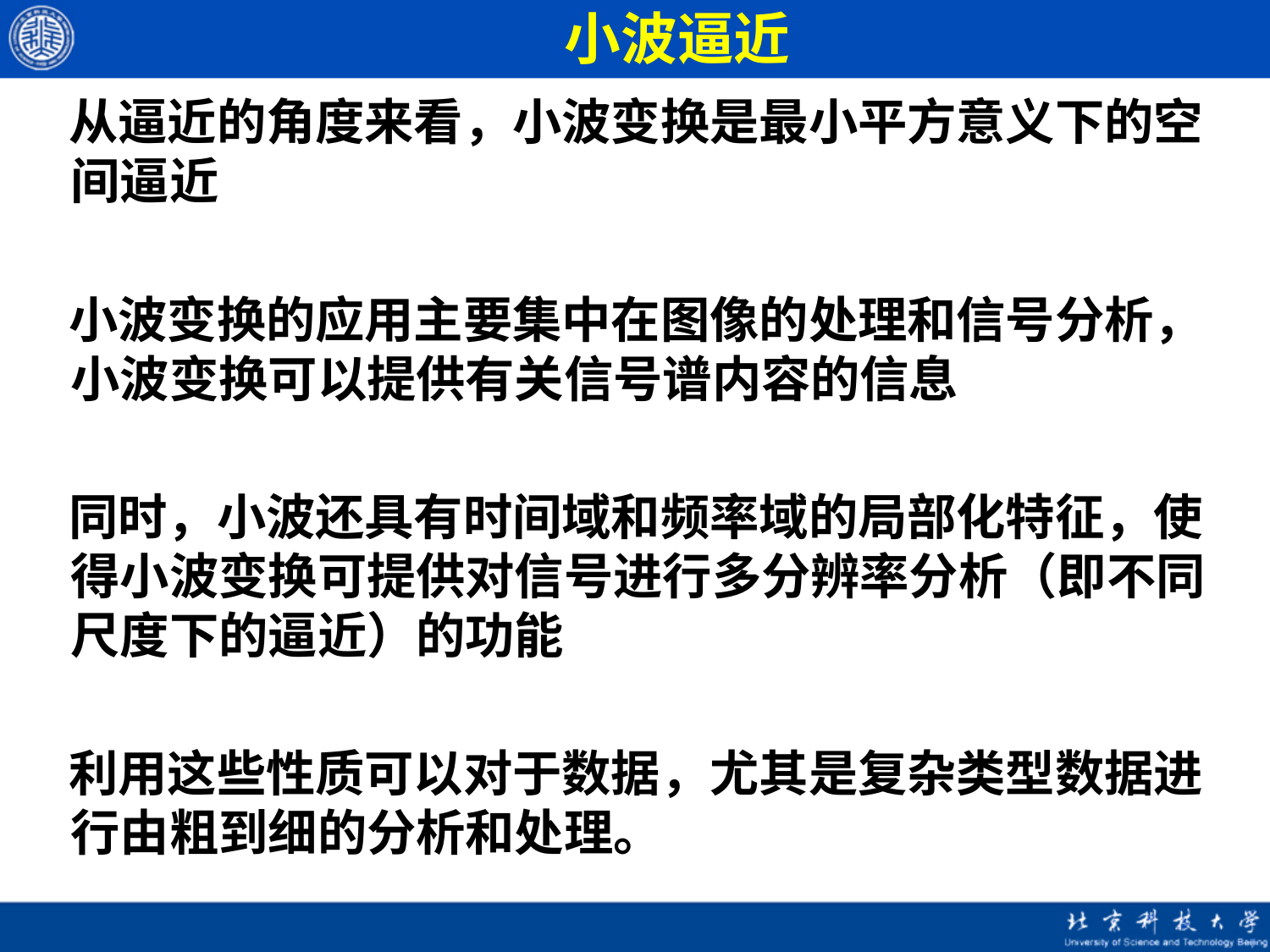

# 小波逼近
   从逼近的角度来看，小波变换是最小平方意义下的空间逼近

   小波变换的应用主要集中在图像的处理和信号分析，小波变换可以提供有关信号谱内容的信息

   同时，小波还具有时间域和频率域的局部化特征，使得小波变换可提供对信号进行多分辨率分析（即不同尺度下的逼近）的功能

   利用这些性质可以对于数据，尤其是复杂类型数据进行由粗到细的分析和处理。